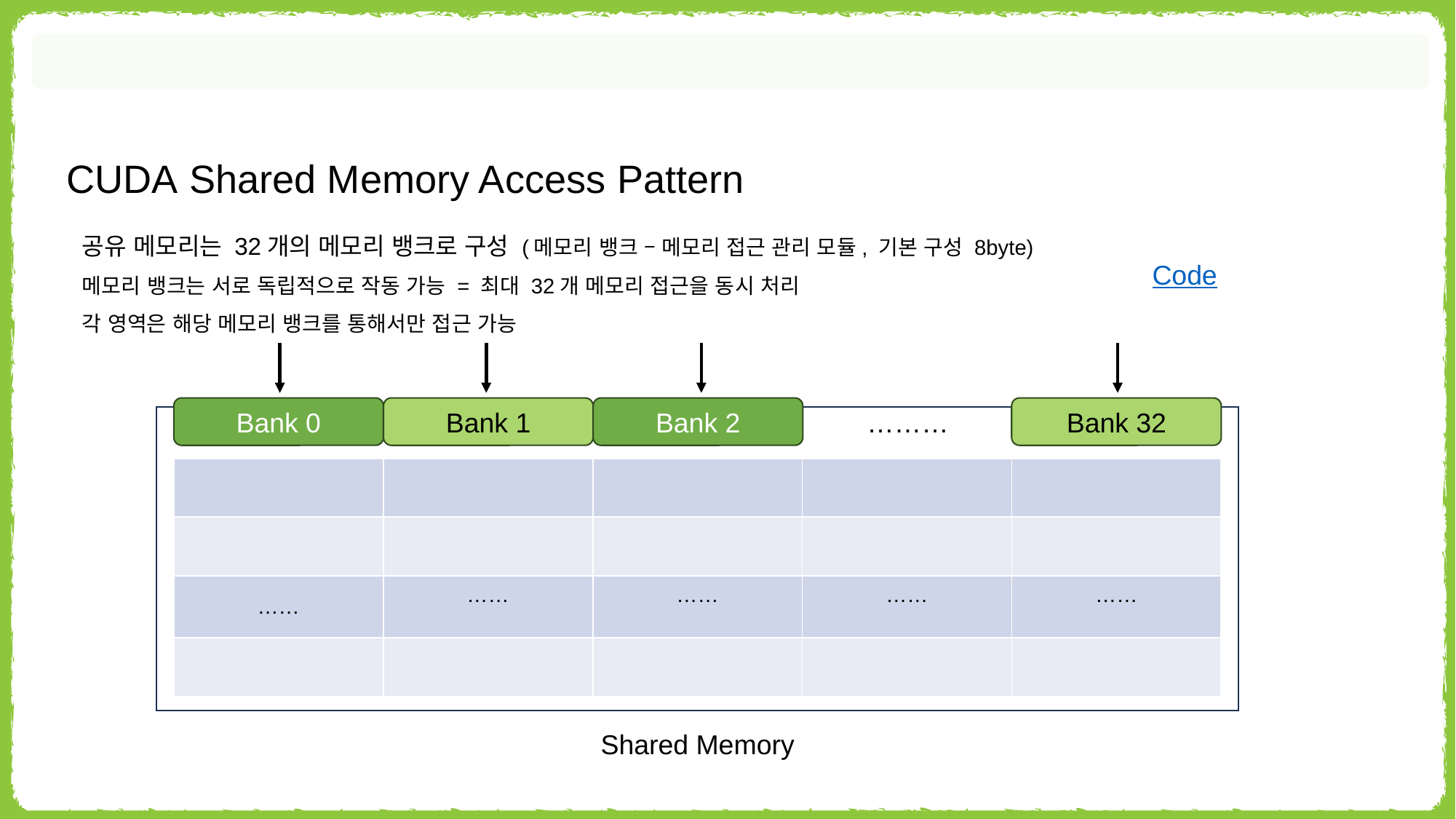

CUDA Shared Memory Access Pattern
공유 메모리는 32개의 메모리 뱅크로 구성 (메모리 뱅크 – 메모리 접근 관리 모듈, 기본 구성 8byte)
메모리 뱅크는 서로 독립적으로 작동 가능 = 최대 32개 메모리 접근을 동시 처리
각 영역은 해당 메모리 뱅크를 통해서만 접근 가능
Code
Bank 0
Bank 1
Bank 2
………
Bank 32

|  |  |  |  |  |
| --- | --- | --- | --- | --- |
|  |  |  |  |  |
| …… | …… | …… | …… | …… |
|  |  |  |  |  |
Shared Memory